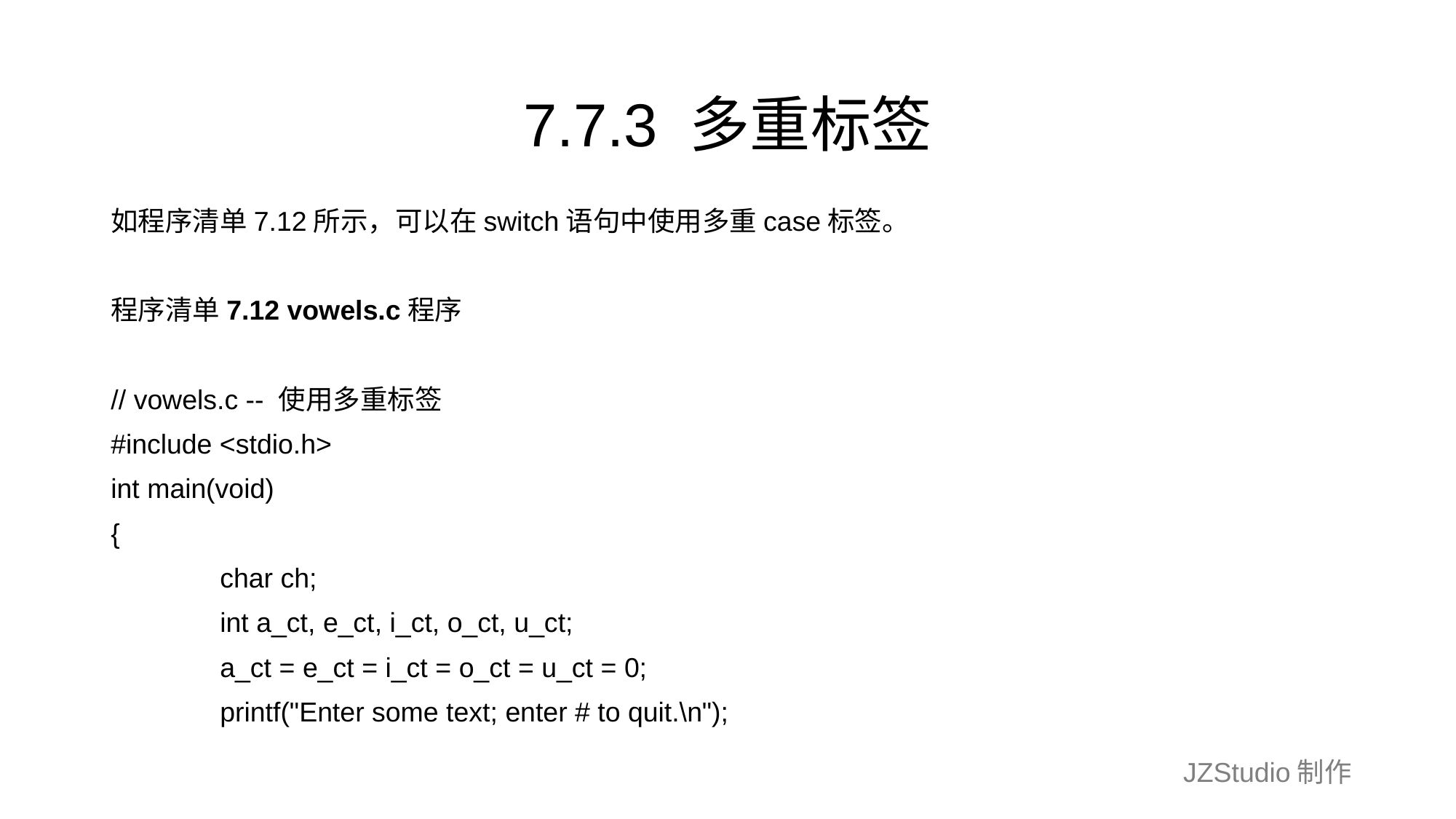

# 7.7.3 多重标签
如程序清单7.12所示，可以在switch语句中使用多重case标签。

程序清单7.12 vowels.c程序

// vowels.c -- 使用多重标签
#include <stdio.h>
int main(void)
{
	char ch;
	int a_ct, e_ct, i_ct, o_ct, u_ct;
	a_ct = e_ct = i_ct = o_ct = u_ct = 0;
	printf("Enter some text; enter # to quit.\n");